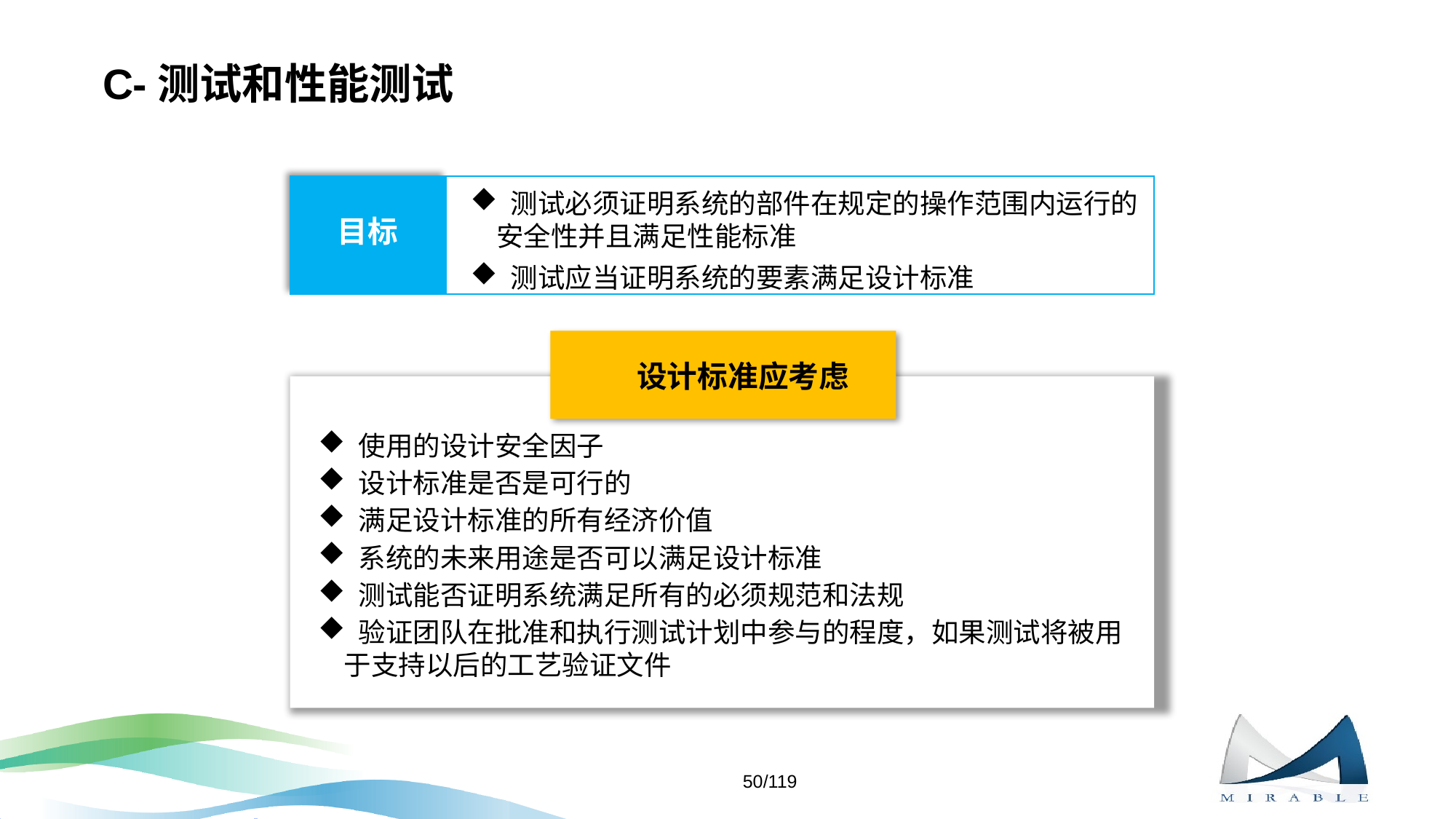

# C-测试和性能测试

 测试必须证明系统的部件在规定的操作范围内运行的安全性并且满足性能标准
 测试应当证明系统的要素满足设计标准
目标

设计标准应考虑

 使用的设计安全因子
 设计标准是否是可行的
 满足设计标准的所有经济价值
 系统的未来用途是否可以满足设计标准
 测试能否证明系统满足所有的必须规范和法规
 验证团队在批准和执行测试计划中参与的程度，如果测试将被用于支持以后的工艺验证文件
50/119